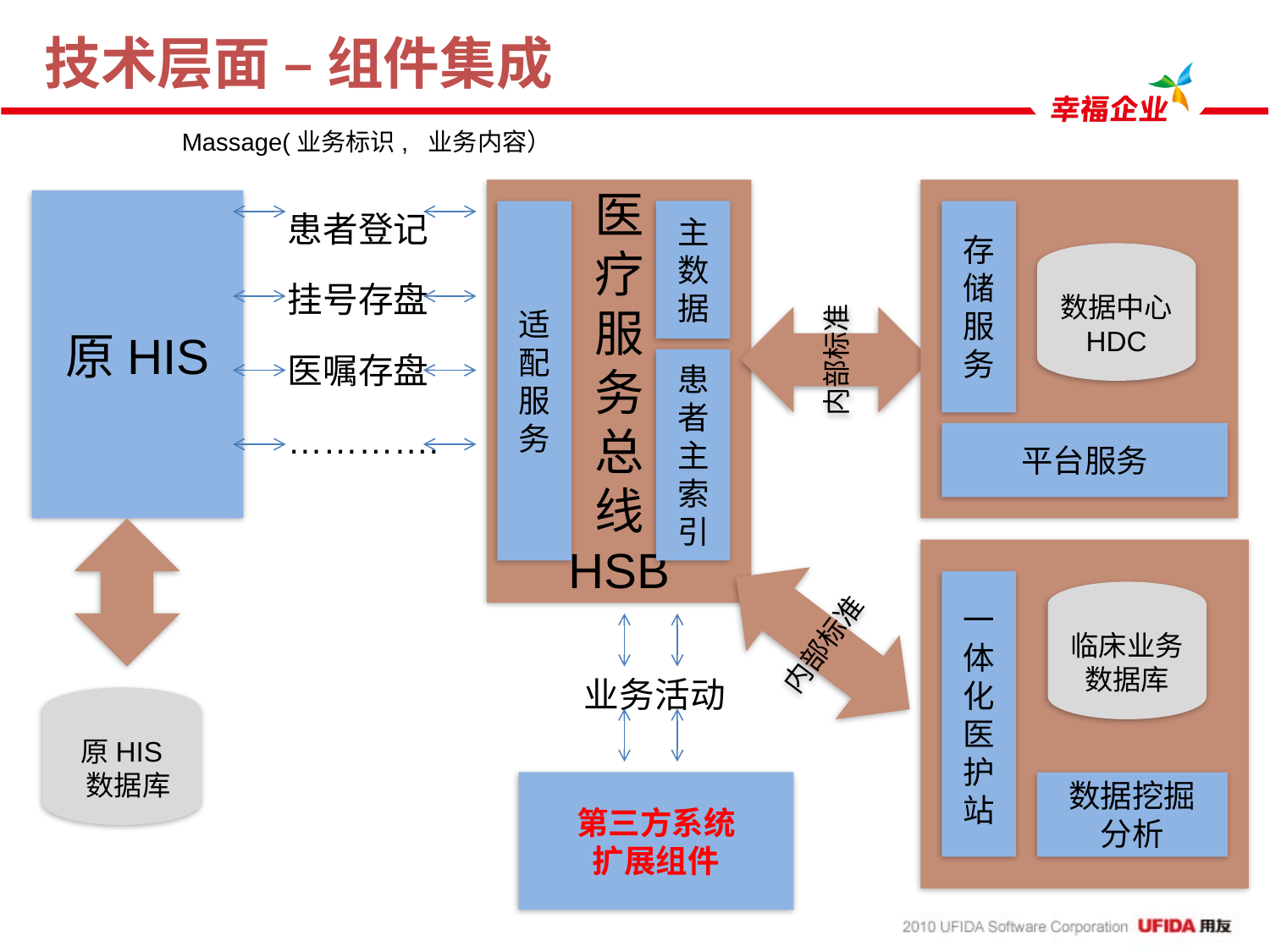

# 技术层面 – 组件集成
Massage(业务标识,  业务内容）
患者登记
挂号存盘
医嘱存盘
………….

医
疗
服
务
总
线
HSB
原HIS
存
储
服
务
适
配
服
务
主
数
据
数据中心
HDC
内部标准
患
者
主
索
引
平台服务

内部标准

一
体
化
医
护
站
临床业务
数据库
业务活动
原HIS
 数据库
第三方系统
扩展组件
数据挖掘
分析